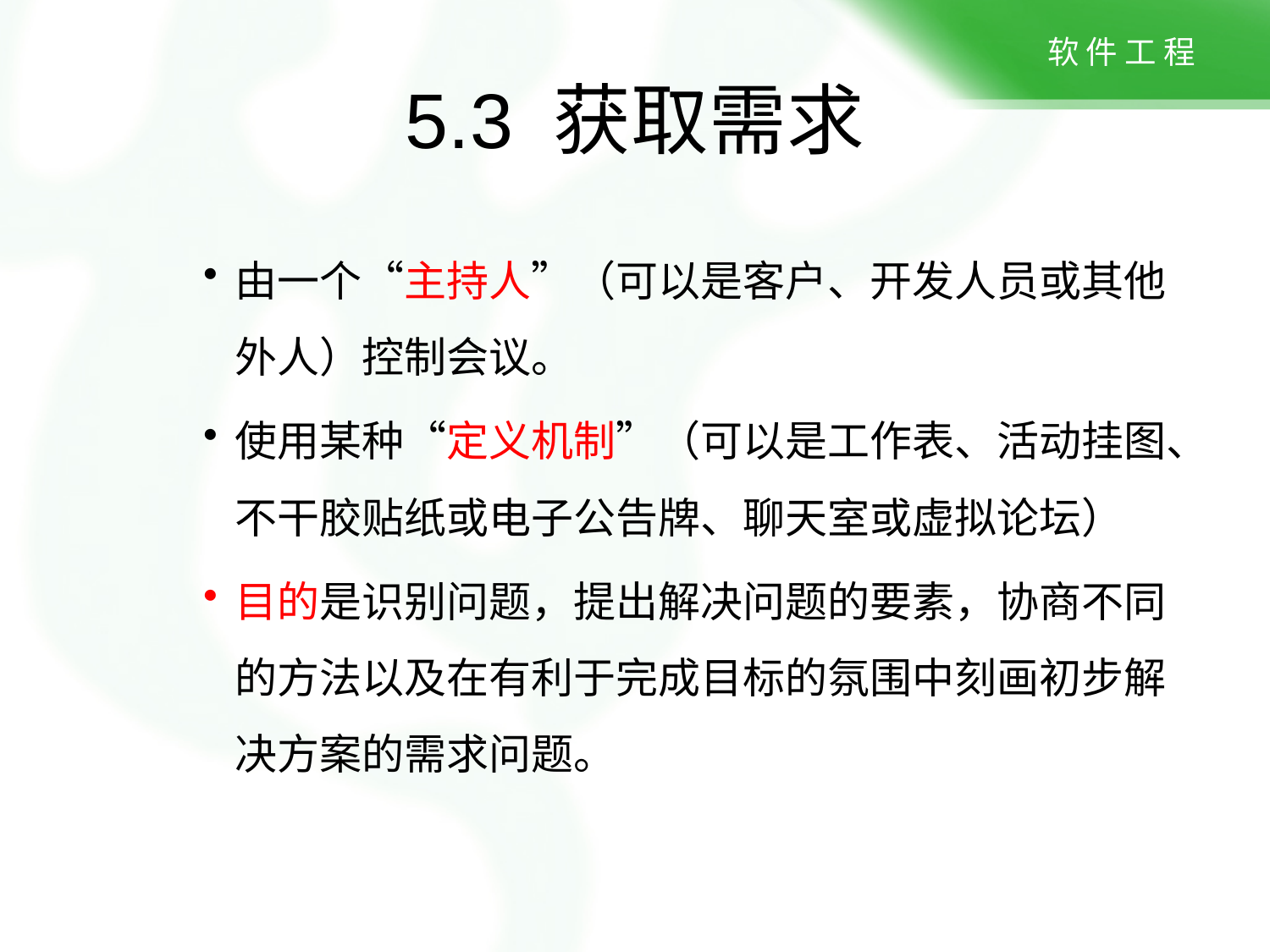

# 5.3 获取需求
由一个“主持人”（可以是客户、开发人员或其他外人）控制会议。
使用某种“定义机制”（可以是工作表、活动挂图、不干胶贴纸或电子公告牌、聊天室或虚拟论坛）
目的是识别问题，提出解决问题的要素，协商不同的方法以及在有利于完成目标的氛围中刻画初步解决方案的需求问题。